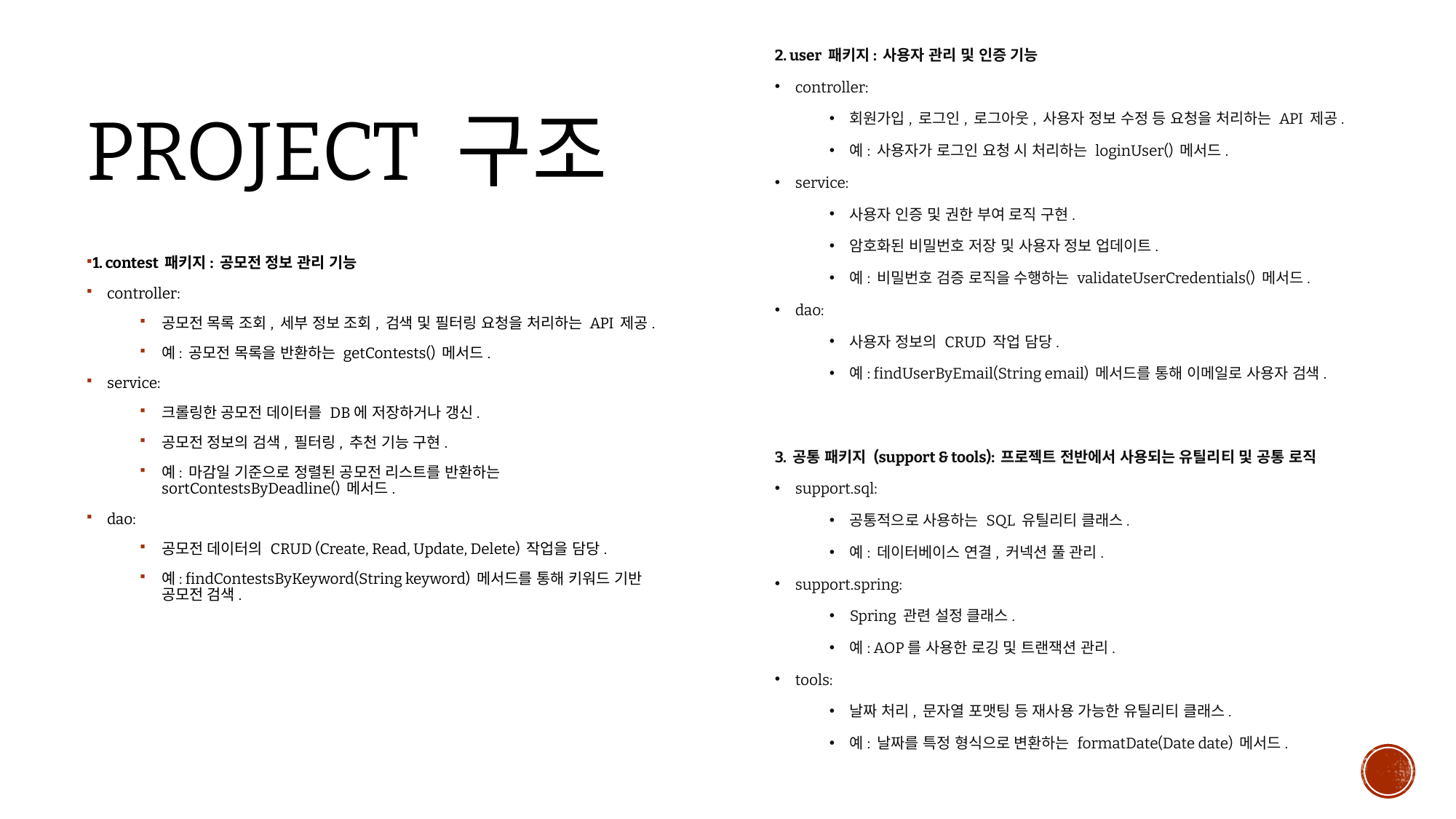

2. user 패키지: 사용자 관리 및 인증 기능
controller:
회원가입, 로그인, 로그아웃, 사용자 정보 수정 등 요청을 처리하는 API 제공.
예: 사용자가 로그인 요청 시 처리하는 loginUser() 메서드.
service:
사용자 인증 및 권한 부여 로직 구현.
암호화된 비밀번호 저장 및 사용자 정보 업데이트.
예: 비밀번호 검증 로직을 수행하는 validateUserCredentials() 메서드.
dao:
사용자 정보의 CRUD 작업 담당.
예: findUserByEmail(String email) 메서드를 통해 이메일로 사용자 검색.

Project 구조
1. contest 패키지: 공모전 정보 관리 기능
controller:
공모전 목록 조회, 세부 정보 조회, 검색 및 필터링 요청을 처리하는 API 제공.
예: 공모전 목록을 반환하는 getContests() 메서드.
service:
크롤링한 공모전 데이터를 DB에 저장하거나 갱신.
공모전 정보의 검색, 필터링, 추천 기능 구현.
예: 마감일 기준으로 정렬된 공모전 리스트를 반환하는 sortContestsByDeadline() 메서드.
dao:
공모전 데이터의 CRUD (Create, Read, Update, Delete) 작업을 담당.
예: findContestsByKeyword(String keyword) 메서드를 통해 키워드 기반 공모전 검색.
3. 공통 패키지 (support & tools): 프로젝트 전반에서 사용되는 유틸리티 및 공통 로직
support.sql:
공통적으로 사용하는 SQL 유틸리티 클래스.
예: 데이터베이스 연결, 커넥션 풀 관리.
support.spring:
Spring 관련 설정 클래스.
예: AOP를 사용한 로깅 및 트랜잭션 관리.
tools:
날짜 처리, 문자열 포맷팅 등 재사용 가능한 유틸리티 클래스.
예: 날짜를 특정 형식으로 변환하는 formatDate(Date date) 메서드.